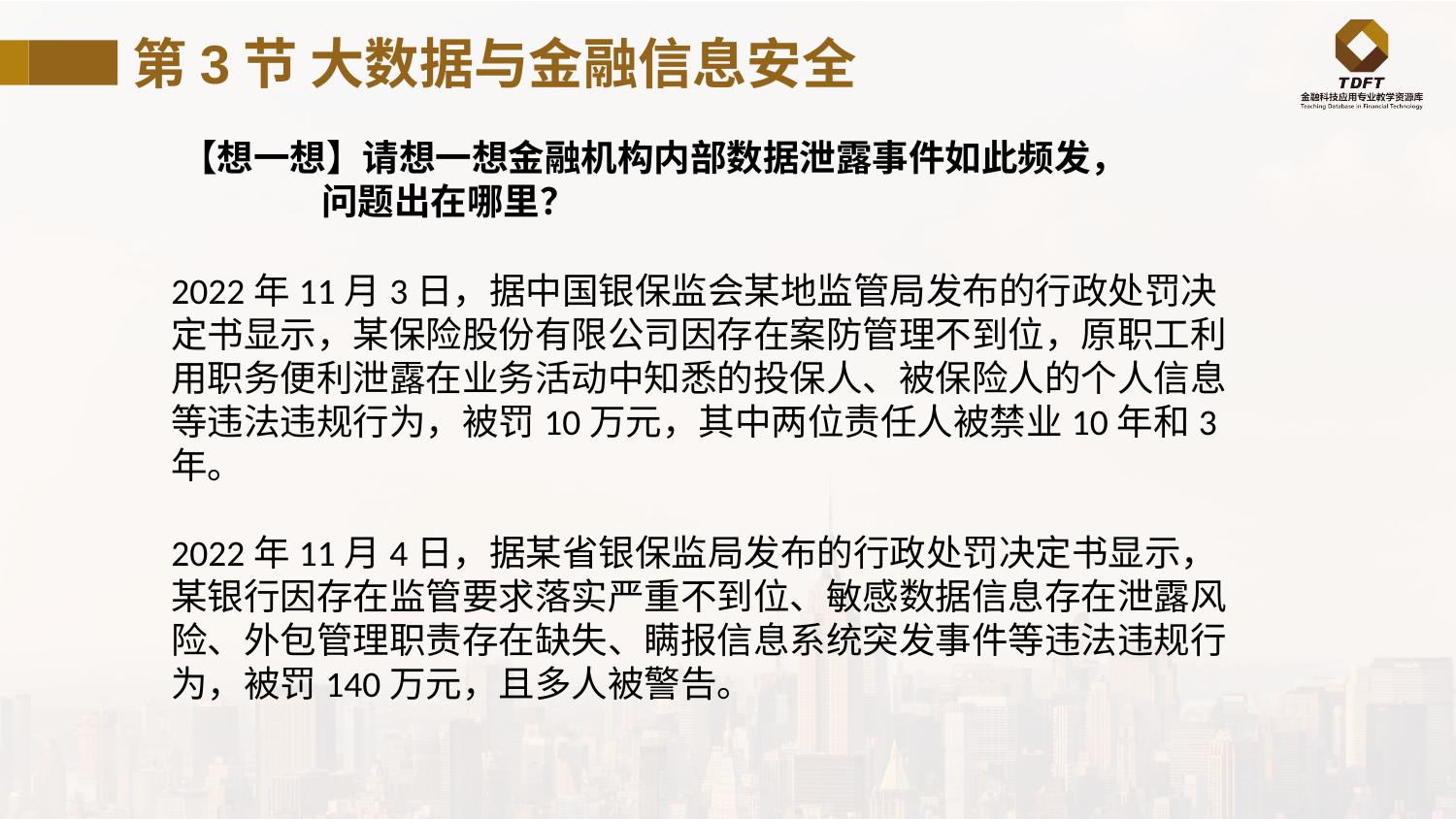

第3节 大数据与金融信息安全

【想一想】请想一想金融机构内部数据泄露事件如此频发，
                问题出在哪里？

2022年11月3日，据中国银保监会某地监管局发布的行政处罚决定书显示，某保险股份有限公司因存在案防管理不到位，原职工利用职务便利泄露在业务活动中知悉的投保人、被保险人的个人信息等违法违规行为，被罚10万元，其中两位责任人被禁业10年和3年。

2022年11月4日，据某省银保监局发布的行政处罚决定书显示，某银行因存在监管要求落实严重不到位、敏感数据信息存在泄露风险、外包管理职责存在缺失、瞒报信息系统突发事件等违法违规行为，被罚140万元，且多人被警告。